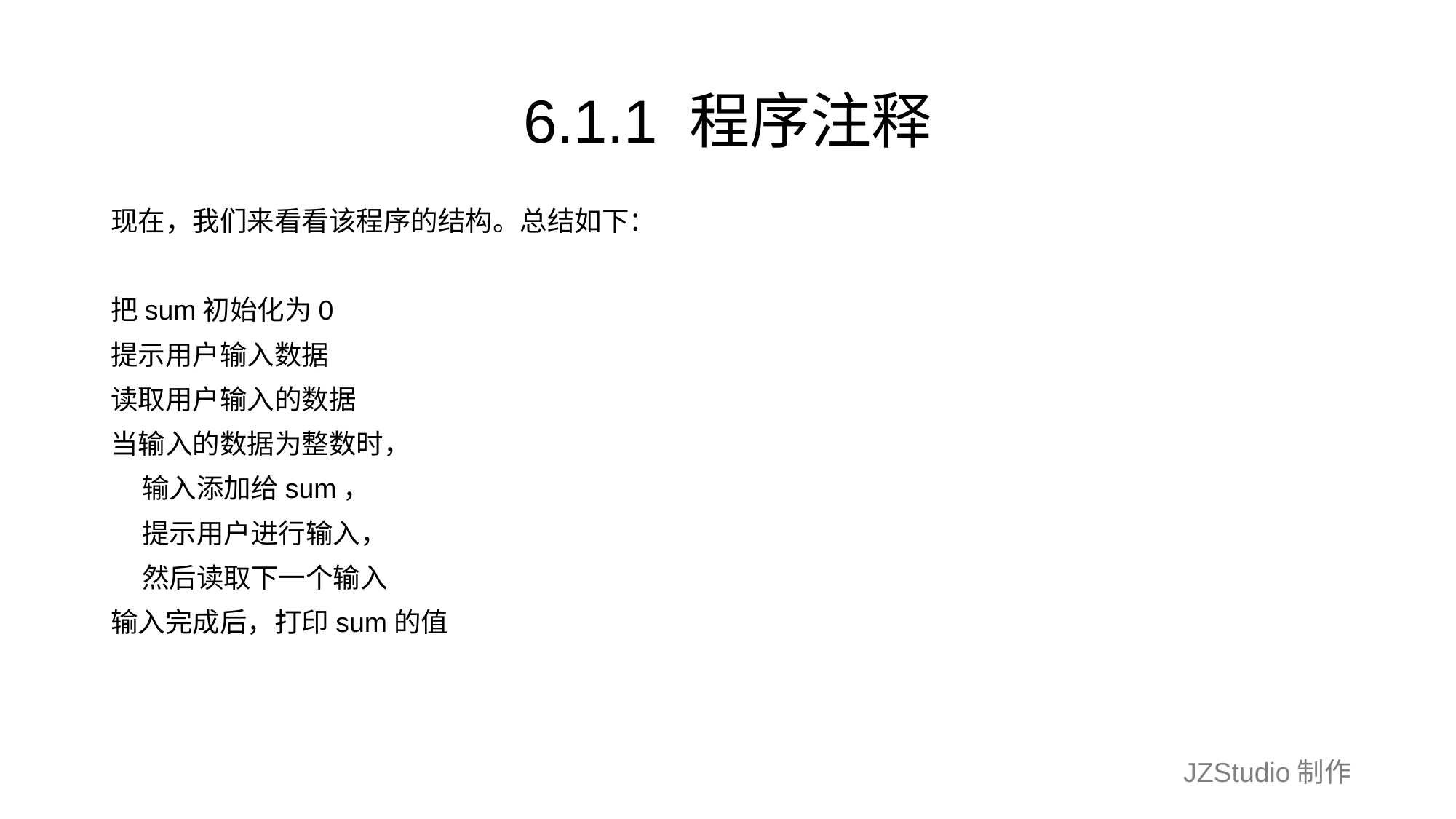

# 6.1.1 程序注释
现在，我们来看看该程序的结构。总结如下：

把sum初始化为0
提示用户输入数据
读取用户输入的数据
当输入的数据为整数时，
    输入添加给sum，
    提示用户进行输入，
    然后读取下一个输入
输入完成后，打印sum的值